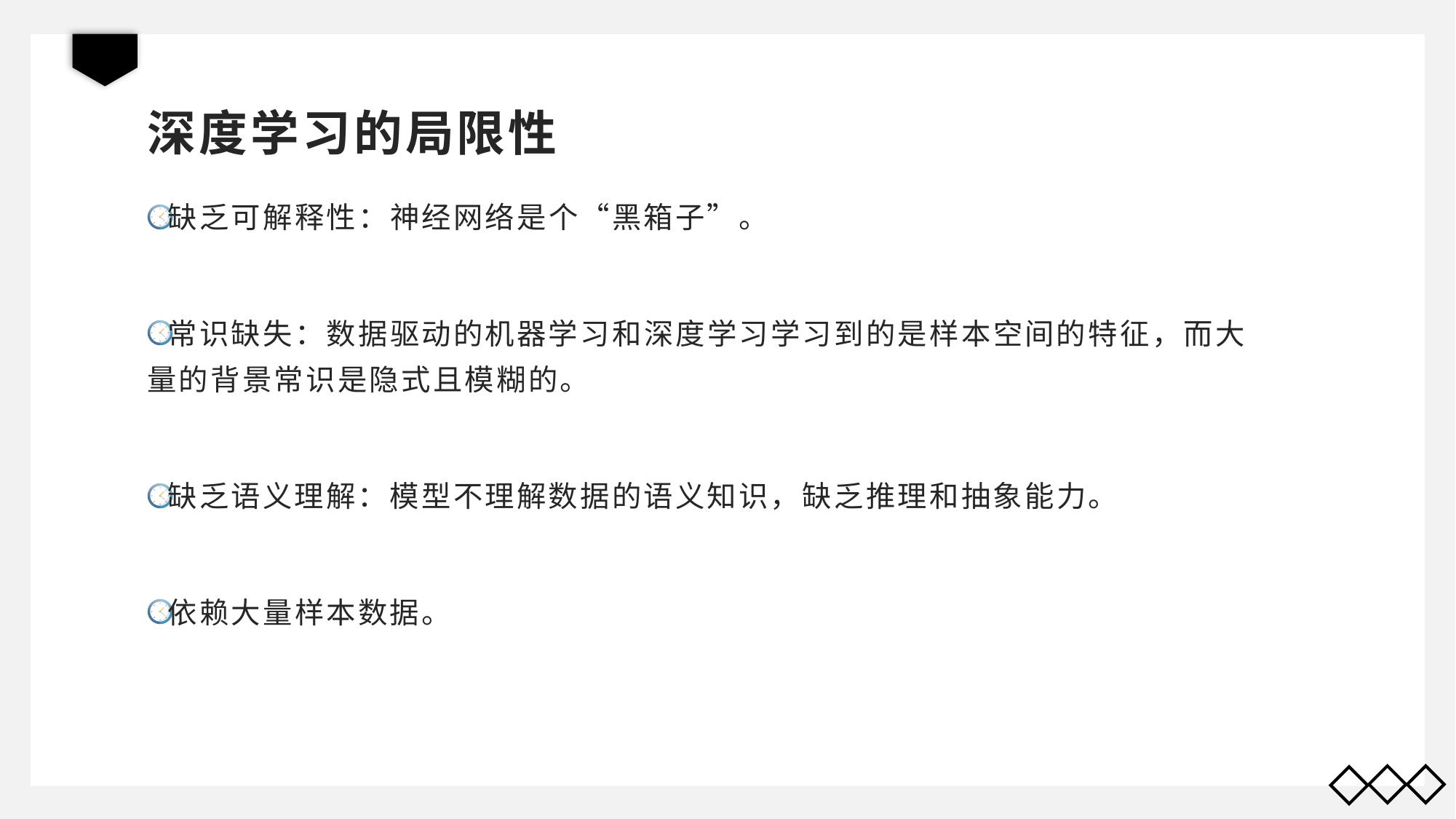

# 深度学习的局限性
缺乏可解释性：神经网络是个“黑箱子”。

常识缺失：数据驱动的机器学习和深度学习学习到的是样本空间的特征，而大量的背景常识是隐式且模糊的。

缺乏语义理解：模型不理解数据的语义知识，缺乏推理和抽象能力。

依赖大量样本数据。